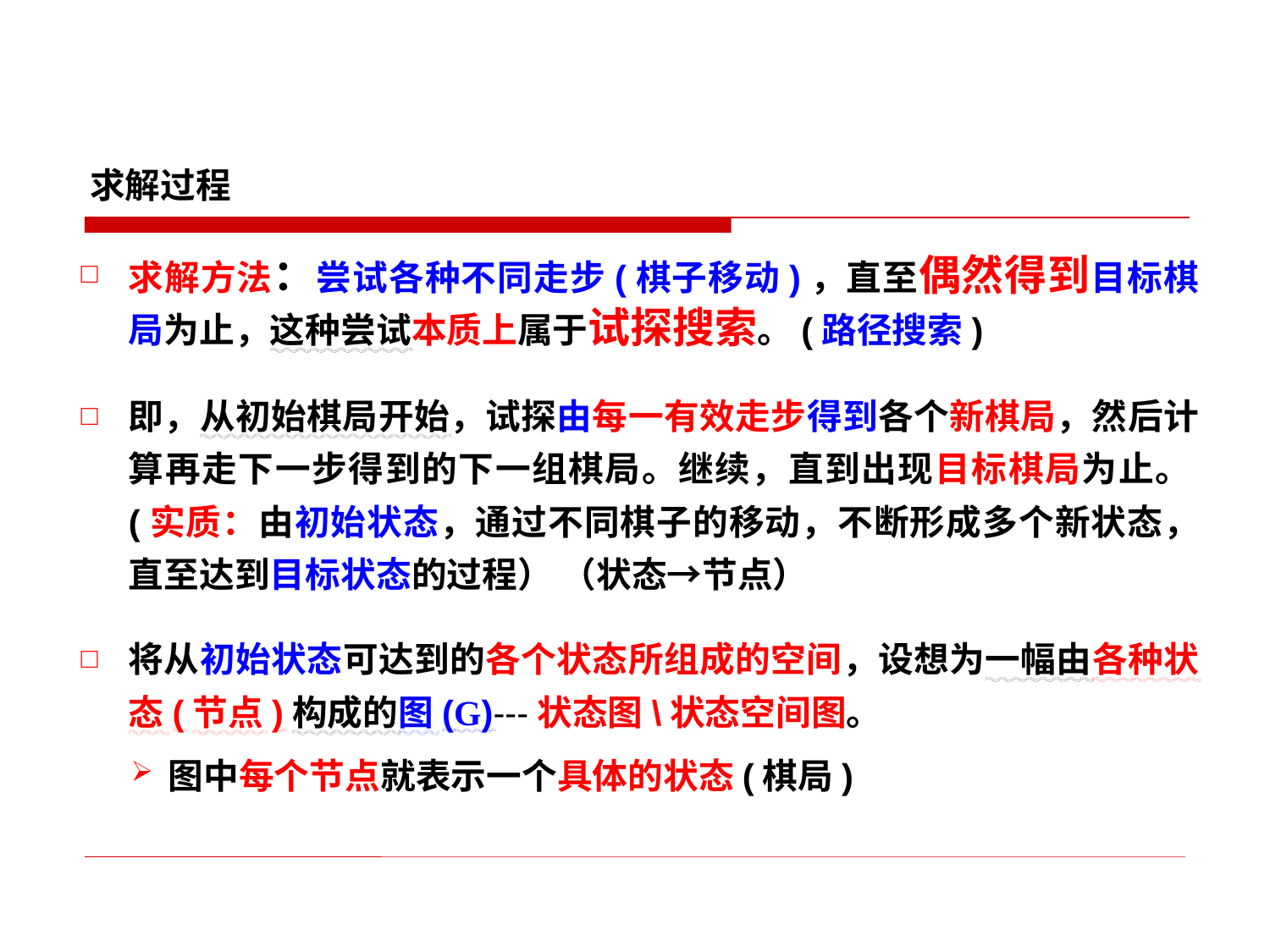

求解过程
求解方法：尝试各种不同走步(棋子移动)，直至偶然得到目标棋局为止，这种尝试本质上属于试探搜索。(路径搜索)
即，从初始棋局开始，试探由每一有效走步得到各个新棋局，然后计算再走下一步得到的下一组棋局。继续，直到出现目标棋局为止。(实质：由初始状态，通过不同棋子的移动，不断形成多个新状态，直至达到目标状态的过程） （状态→节点）
将从初始状态可达到的各个状态所组成的空间，设想为一幅由各种状态(节点)构成的图(G)---状态图\状态空间图。
图中每个节点就表示一个具体的状态(棋局)